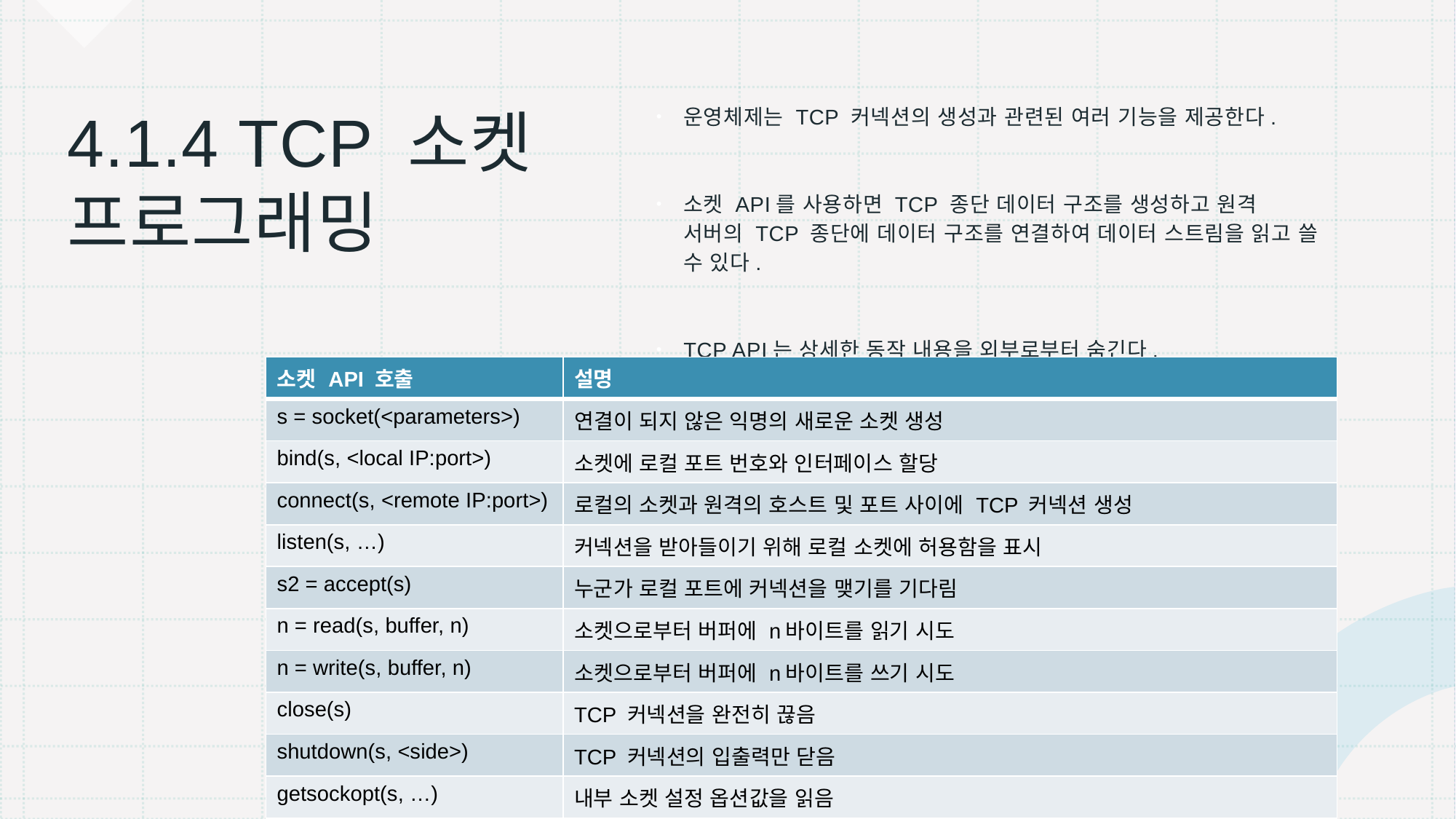

# 4.1.4 TCP 소켓 프로그래밍
운영체제는 TCP 커넥션의 생성과 관련된 여러 기능을 제공한다.

소켓 API를 사용하면 TCP 종단 데이터 구조를 생성하고 원격 서버의 TCP 종단에 데이터 구조를 연결하여 데이터 스트림을 읽고 쓸 수 있다.

TCP API는 상세한 동작 내용을 외부로부터 숨긴다.

| 소켓 API 호출 | 설명 |
| --- | --- |
| s = socket(<parameters>) | 연결이 되지 않은 익명의 새로운 소켓 생성 |
| bind(s, <local IP:port>) | 소켓에 로컬 포트 번호와 인터페이스 할당 |
| connect(s, <remote IP:port>) | 로컬의 소켓과 원격의 호스트 및 포트 사이에 TCP 커넥션 생성 |
| listen(s, …) | 커넥션을 받아들이기 위해 로컬 소켓에 허용함을 표시 |
| s2 = accept(s) | 누군가 로컬 포트에 커넥션을 맺기를 기다림 |
| n = read(s, buffer, n) | 소켓으로부터 버퍼에 n바이트를 읽기 시도 |
| n = write(s, buffer, n) | 소켓으로부터 버퍼에 n바이트를 쓰기 시도 |
| close(s) | TCP 커넥션을 완전히 끊음 |
| shutdown(s, <side>) | TCP 커넥션의 입출력만 닫음 |
| getsockopt(s, …) | 내부 소켓 설정 옵션값을 읽음 |
| setsockopt(s, …) | 내부 소켓 설정 옵션값을 변경 |